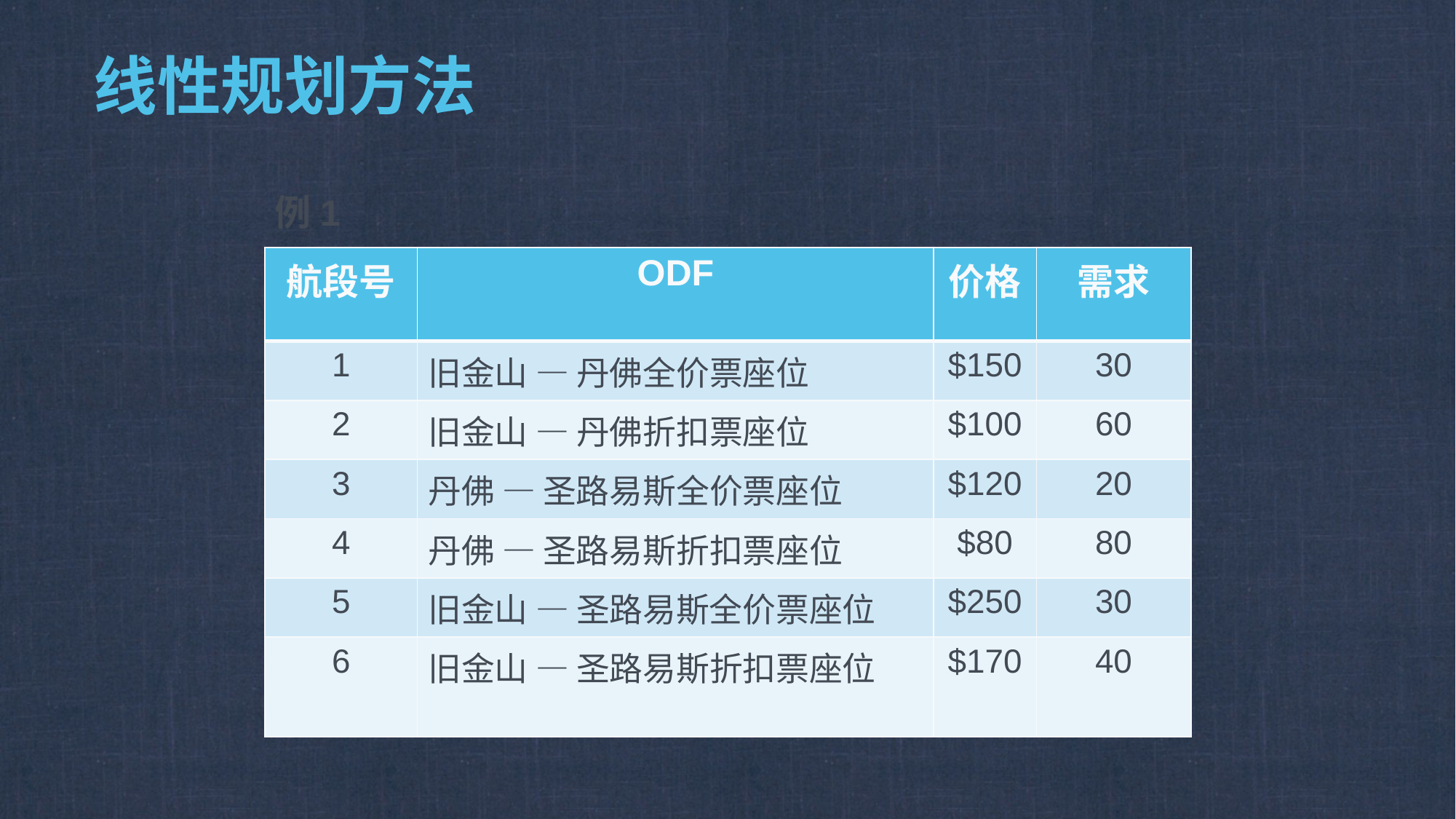

# 线性规划方法

例1
| 航段号 | ODF | 价格 | 需求 |
| --- | --- | --- | --- |
| 1 | 旧金山 — 丹佛全价票座位 | $150 | 30 |
| 2 | 旧金山 — 丹佛折扣票座位 | $100 | 60 |
| 3 | 丹佛 — 圣路易斯全价票座位 | $120 | 20 |
| 4 | 丹佛 — 圣路易斯折扣票座位 | $80 | 80 |
| 5 | 旧金山 — 圣路易斯全价票座位 | $250 | 30 |
| 6 | 旧金山 — 圣路易斯折扣票座位 | $170 | 40 |